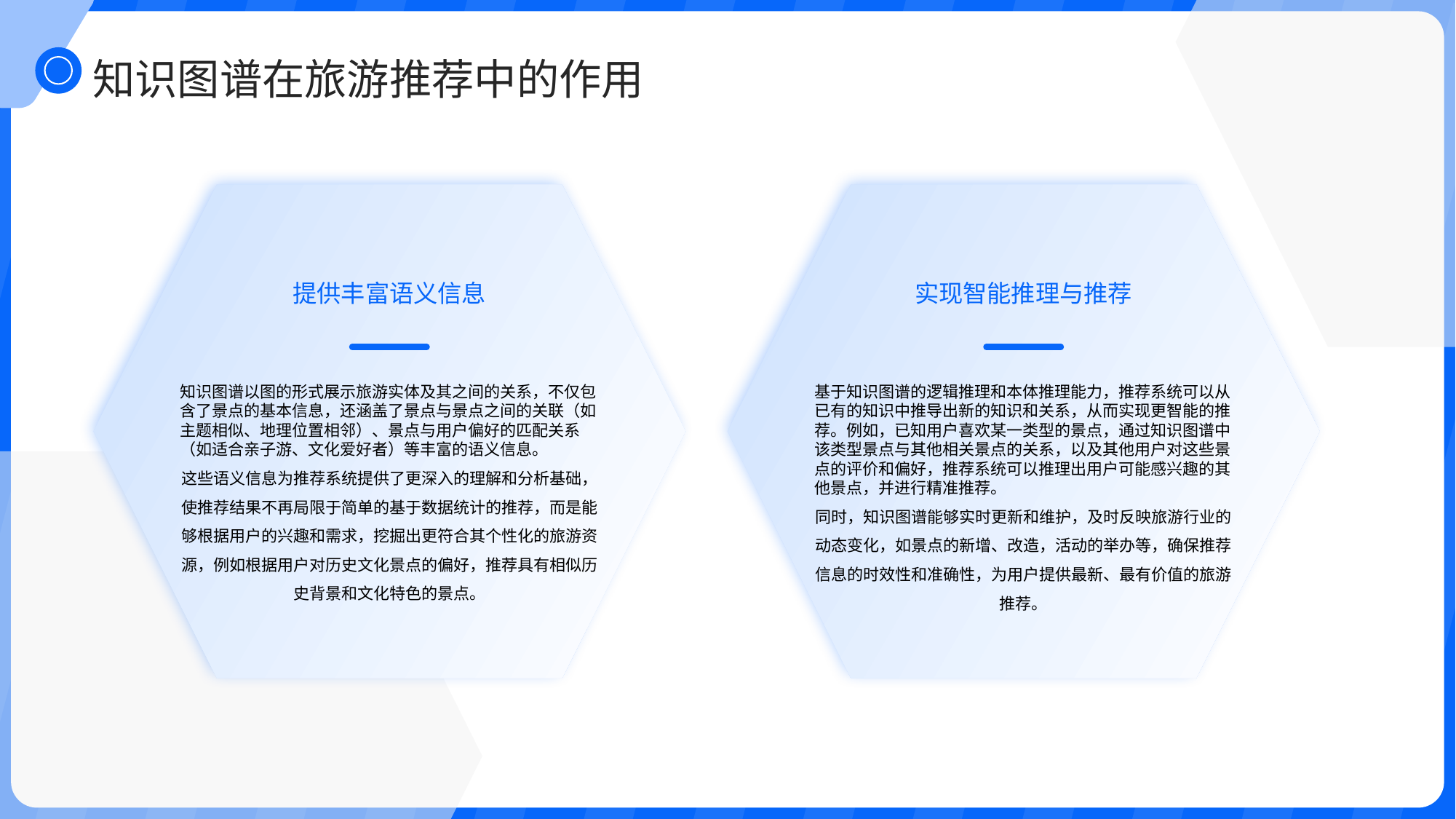

知识图谱在旅游推荐中的作用

提供丰富语义信息
实现智能推理与推荐
知识图谱以图的形式展示旅游实体及其之间的关系，不仅包含了景点的基本信息，还涵盖了景点与景点之间的关联（如主题相似、地理位置相邻）、景点与用户偏好的匹配关系（如适合亲子游、文化爱好者）等丰富的语义信息。
这些语义信息为推荐系统提供了更深入的理解和分析基础，使推荐结果不再局限于简单的基于数据统计的推荐，而是能够根据用户的兴趣和需求，挖掘出更符合其个性化的旅游资源，例如根据用户对历史文化景点的偏好，推荐具有相似历史背景和文化特色的景点。
基于知识图谱的逻辑推理和本体推理能力，推荐系统可以从已有的知识中推导出新的知识和关系，从而实现更智能的推荐。例如，已知用户喜欢某一类型的景点，通过知识图谱中该类型景点与其他相关景点的关系，以及其他用户对这些景点的评价和偏好，推荐系统可以推理出用户可能感兴趣的其他景点，并进行精准推荐。
同时，知识图谱能够实时更新和维护，及时反映旅游行业的动态变化，如景点的新增、改造，活动的举办等，确保推荐信息的时效性和准确性，为用户提供最新、最有价值的旅游推荐。